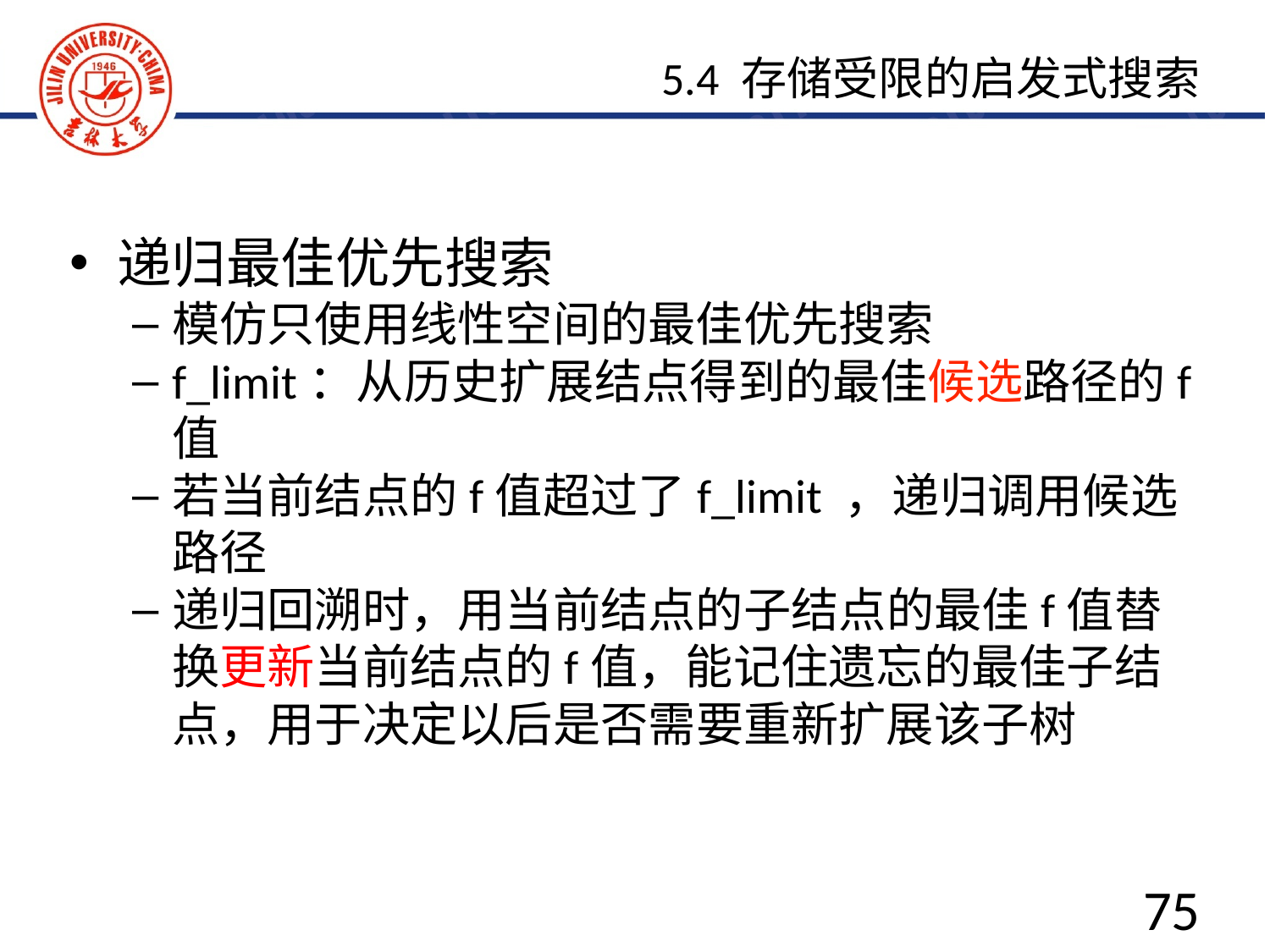

5.4 存储受限的启发式搜索
递归最佳优先搜索
模仿只使用线性空间的最佳优先搜索
f_limit：从历史扩展结点得到的最佳候选路径的f值
若当前结点的f值超过了f_limit ，递归调用候选路径
递归回溯时，用当前结点的子结点的最佳f值替换更新当前结点的f值，能记住遗忘的最佳子结点，用于决定以后是否需要重新扩展该子树
75